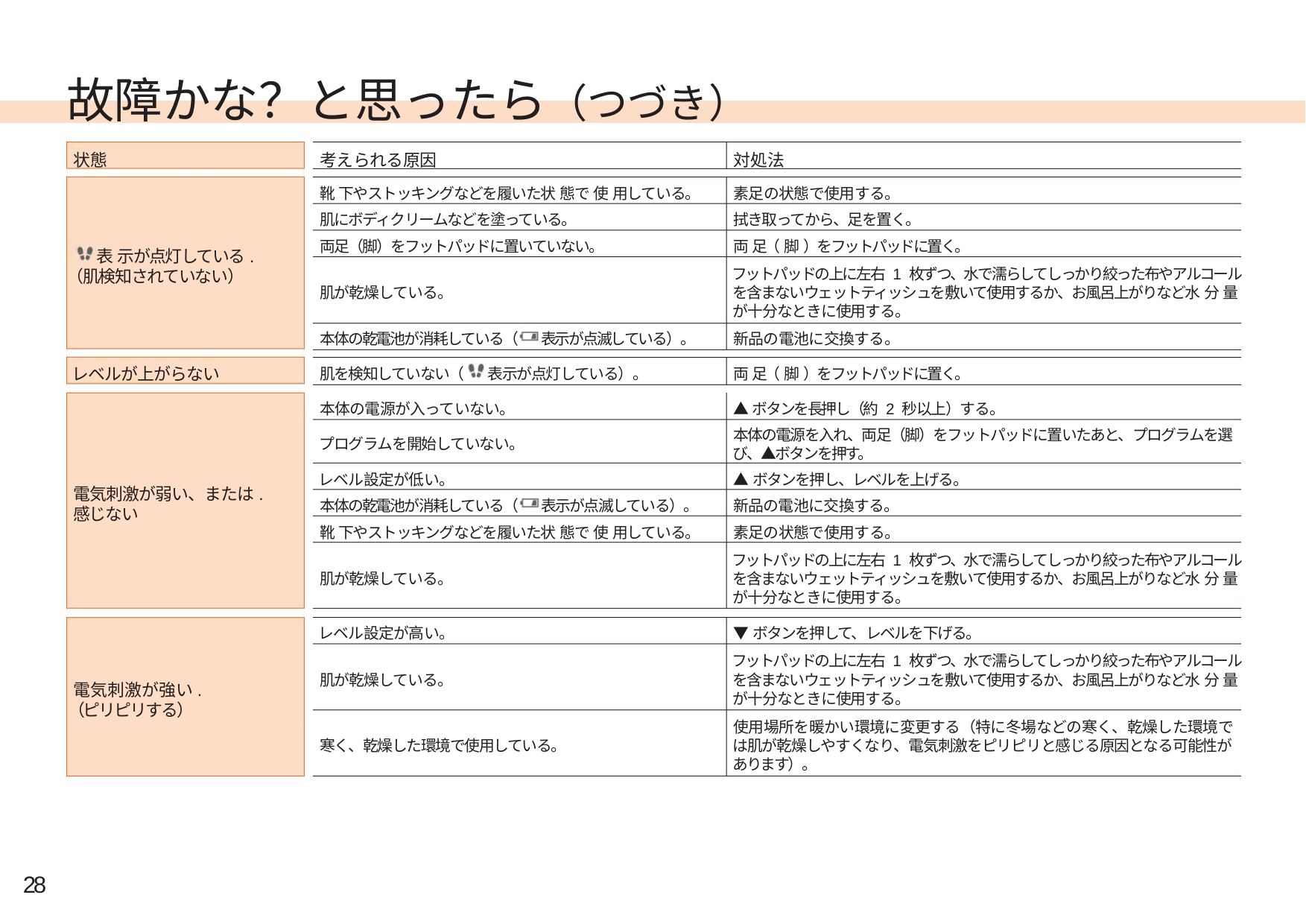

故障かな？と思ったら（つづき）

状態
考えられる原因
対処法

靴 下やストッキングなどを履いた状 態で 使 用している。
肌にボディクリームなどを塗っている。
素足の状態で使用する。
拭き取ってから、足を置く。
両足（脚）をフットパッドに置いていない。
両 足（ 脚 ）をフットパッドに置く。
表 示が点灯している.
フットパッドの上に左右 1 枚ずつ、水で濡らしてしっかり絞った布やアルコール
（肌検知されていない）
肌が乾燥している。
を含まないウェットティッシュを敷いて使用するか、お風呂上がりなど水 分 量
が十分なときに使用する。
新品の電池に交換する。
本体の乾電池が消耗している（ 表示が点滅している）。
レベルが上がらない

肌を検知していない（
表示が点灯している）。
両 足（ 脚 ）をフットパッドに置く。

本体の電源が入っていない。
プログラムを開始していない。
▲ボタンを長押し（約 2 秒以上）する。
本体の電源を入れ、両足（脚）をフットパッドに置いたあと、プログラムを選
び、▲ボタンを押す。
レベル設定が低い。
本体の乾電池が消耗している（ 表示が点滅している）。
靴 下やストッキングなどを履いた状 態で 使 用している。
▲ボタンを押し、レベルを上げる。
新品の電池に交換する。
素足の状態で使用する。
電気刺激が弱い、または.
感じない
フットパッドの上に左右 1 枚ずつ、水で濡らしてしっかり絞った布やアルコール
肌が乾燥している。
を含まないウェットティッシュを敷いて使用するか、お風呂上がりなど水 分 量
が十分なときに使用する。

レベル設定が高い。
肌が乾燥している。
▼ボタンを押して、レベルを下げる。
フットパッドの上に左右 1 枚ずつ、水で濡らしてしっかり絞った布やアルコール
を含まないウェットティッシュを敷いて使用するか、お風呂上がりなど水 分 量
電気刺激が強い.
が十分なときに使用する。
（ピリピリする）
使用場所を暖かい環境に変更する（特に冬場などの寒く、乾燥した環境で
寒く、乾燥した環境で使用している。
は肌が乾燥しやすくなり、電気刺激をピリピリと感じる原因となる可能性が
あります）。
28